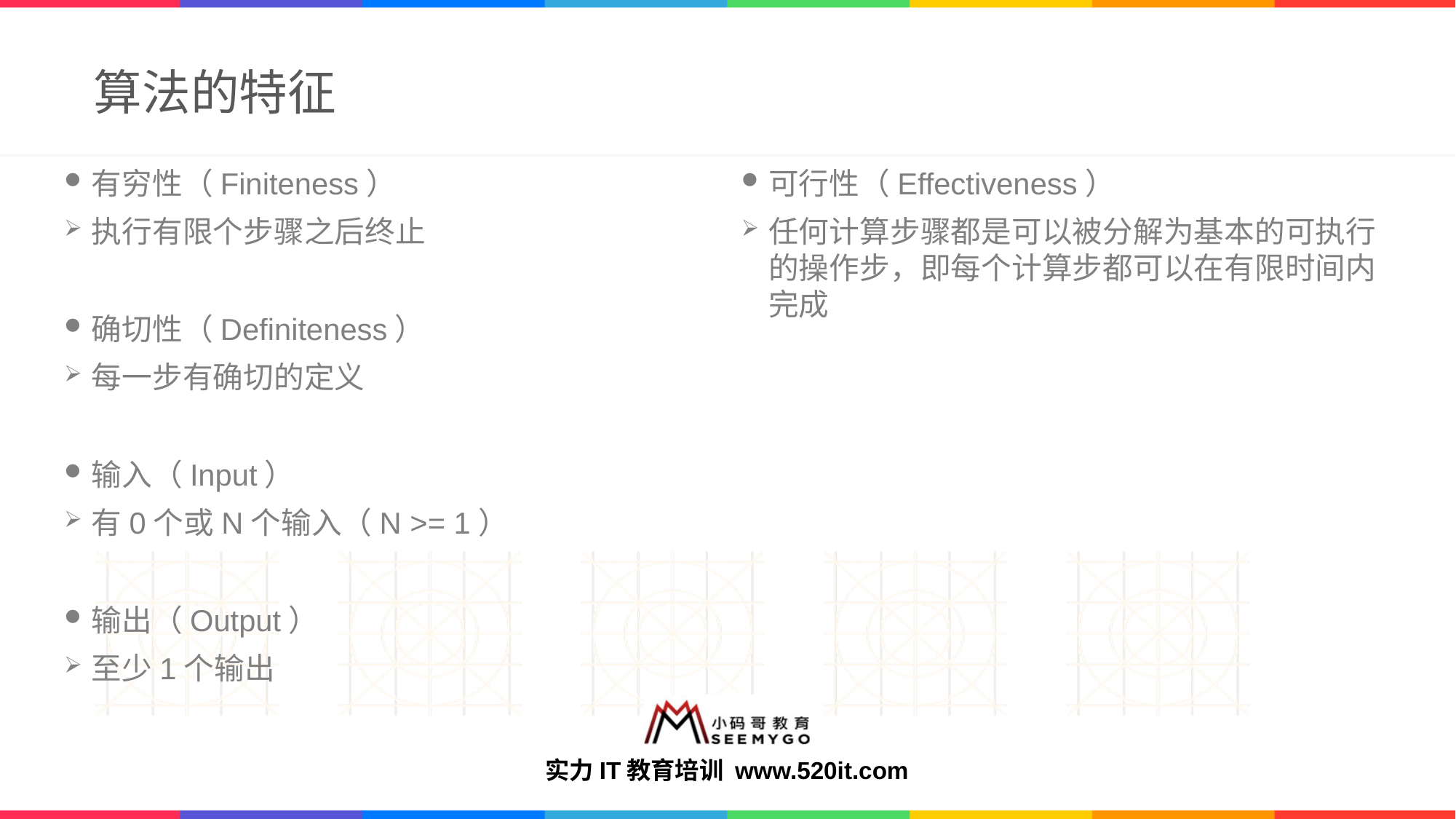

# 算法的特征

可行性（Effectiveness）
任何计算步骤都是可以被分解为基本的可执行的操作步，即每个计算步都可以在有限时间内完成
有穷性（Finiteness）
执行有限个步骤之后终止

确切性（Definiteness）
每一步有确切的定义

输入（Input）
有0个或N个输入（N >= 1）

输出（Output）
至少1个输出